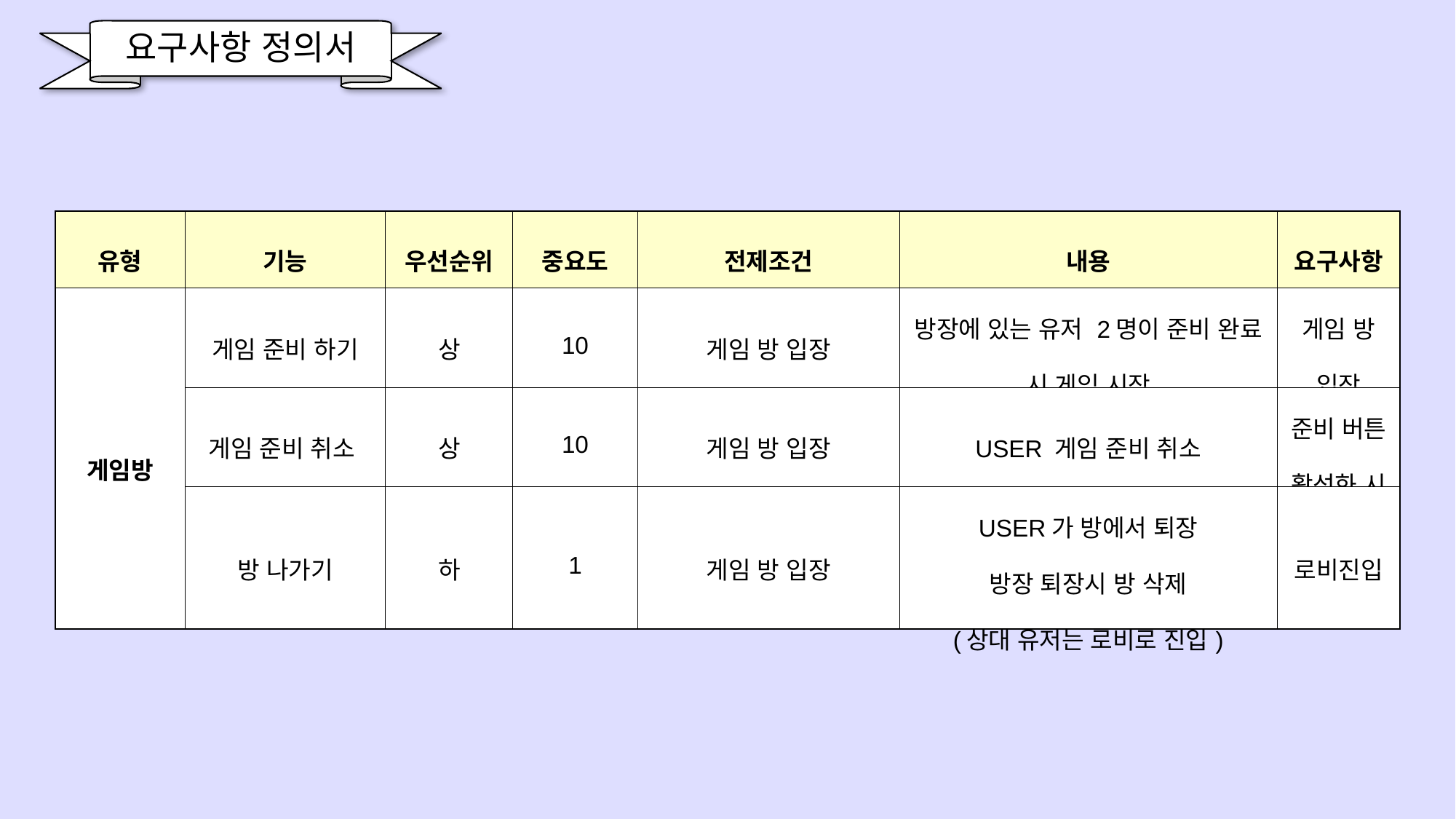

요구사항 정의서

| 유형 | 기능 | 우선순위 | 중요도 | 전제조건 | 내용 | 요구사항 |
| --- | --- | --- | --- | --- | --- | --- |
| 게임방 | 게임 준비 하기 | 상 | 10 | 게임 방 입장 | 방장에 있는 유저 2명이 준비 완료 시 게임 시작 | 게임 방 입장 |
|  | 게임 준비 취소 | 상 | 10 | 게임 방 입장 | USER 게임 준비 취소 | 준비 버튼 활성화 시 |
|  | 방 나가기 | 하 | 1 | 게임 방 입장 | USER가 방에서 퇴장 방장 퇴장시 방 삭제 (상대 유저는 로비로 진입) | 로비진입 |